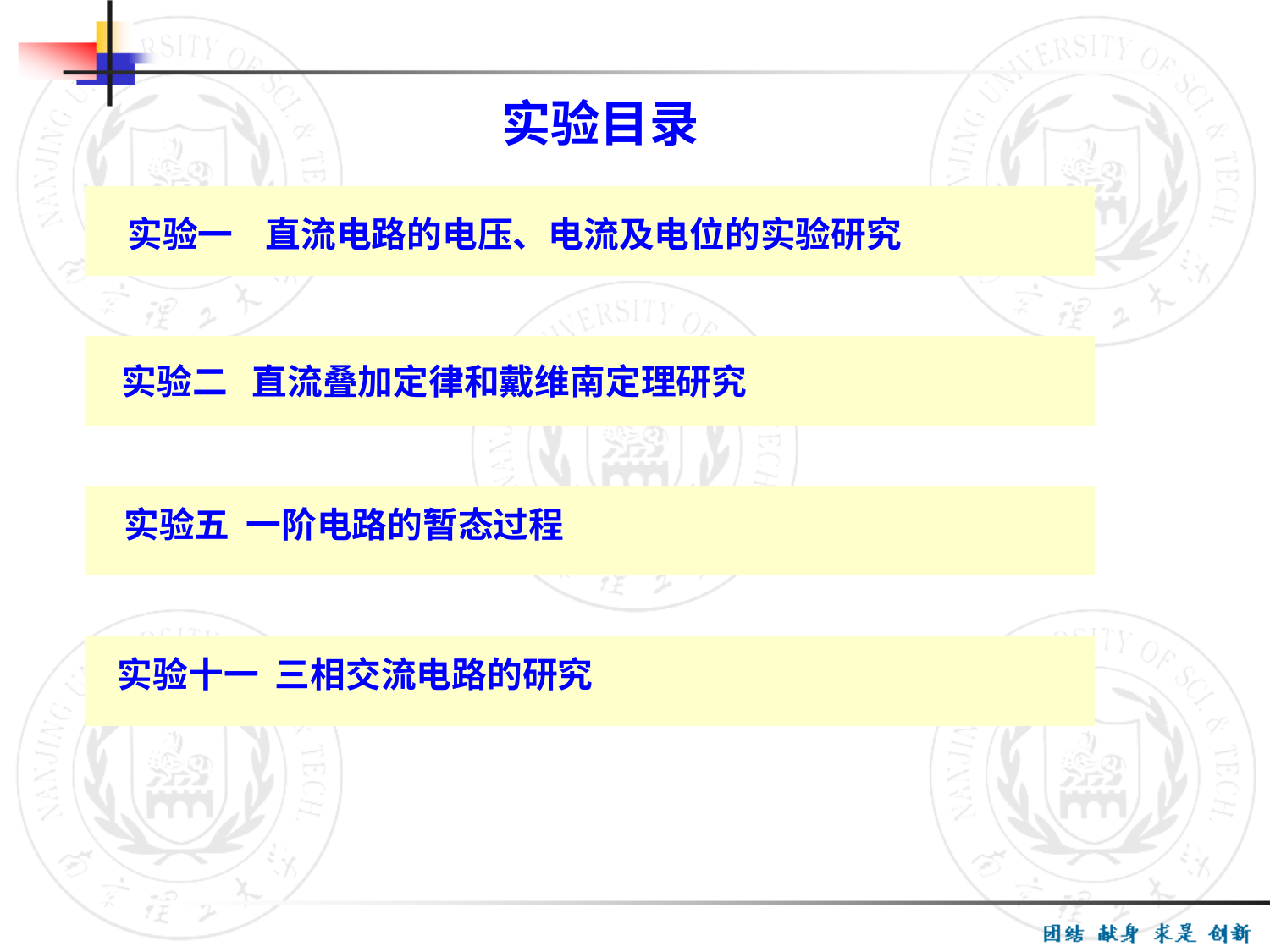

实验目录

实验一    直流电路的电压、电流及电位的实验研究
  实验二   直流叠加定律和戴维南定理研究

 实验五  一阶电路的暂态过程

实验十一  三相交流电路的研究